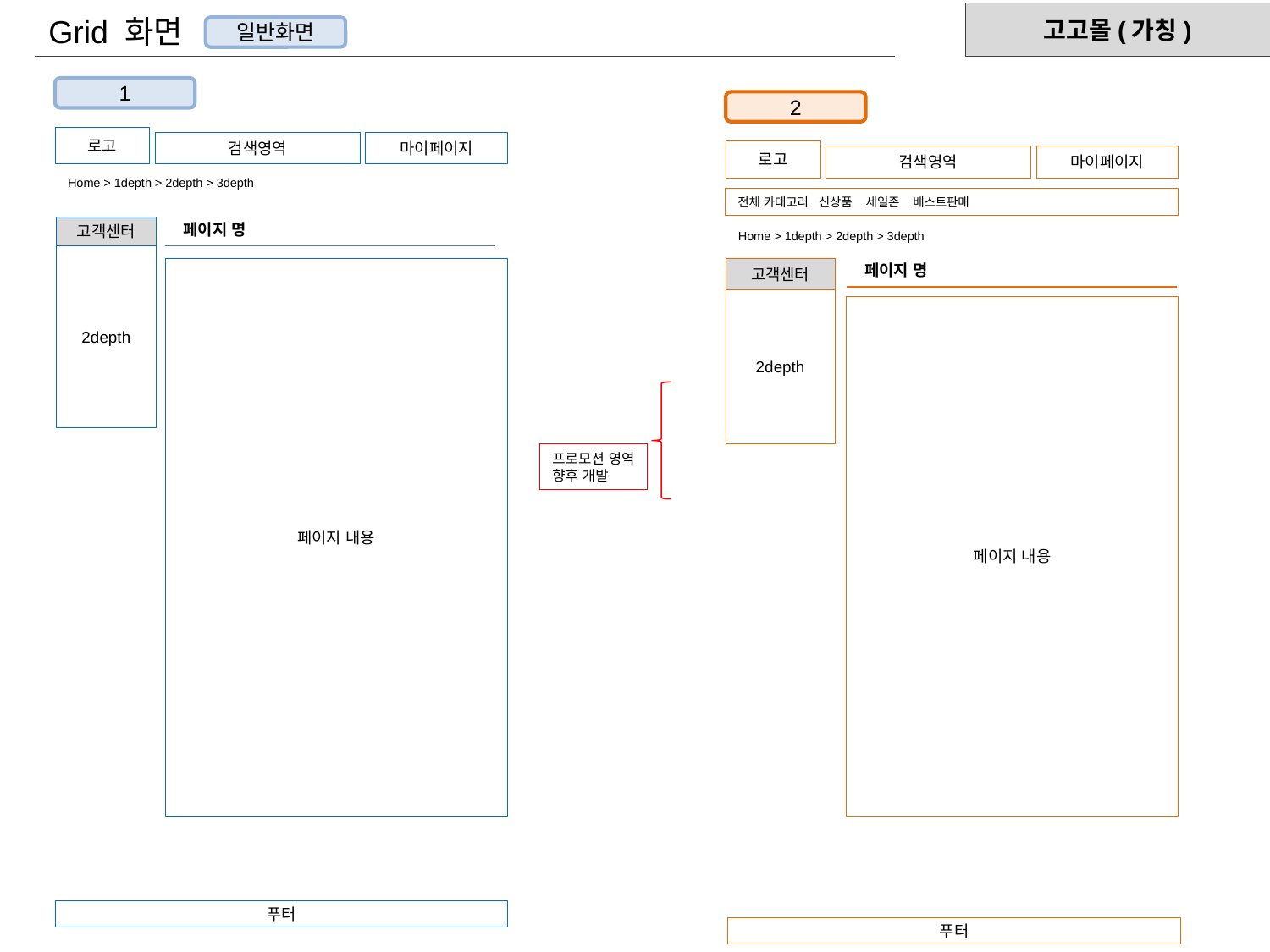

Grid 화면
일반화면
1
2
로고
검색영역
마이페이지
로고
검색영역
마이페이지
Home > 1depth > 2depth > 3depth
전체 카테고리   신상품    세일존    베스트판매
페이지 명
고객센터
Home > 1depth > 2depth > 3depth
2depth
페이지 명
페이지 내용
고객센터
2depth
페이지 내용

프로모션 영역
향후 개발
푸터
푸터